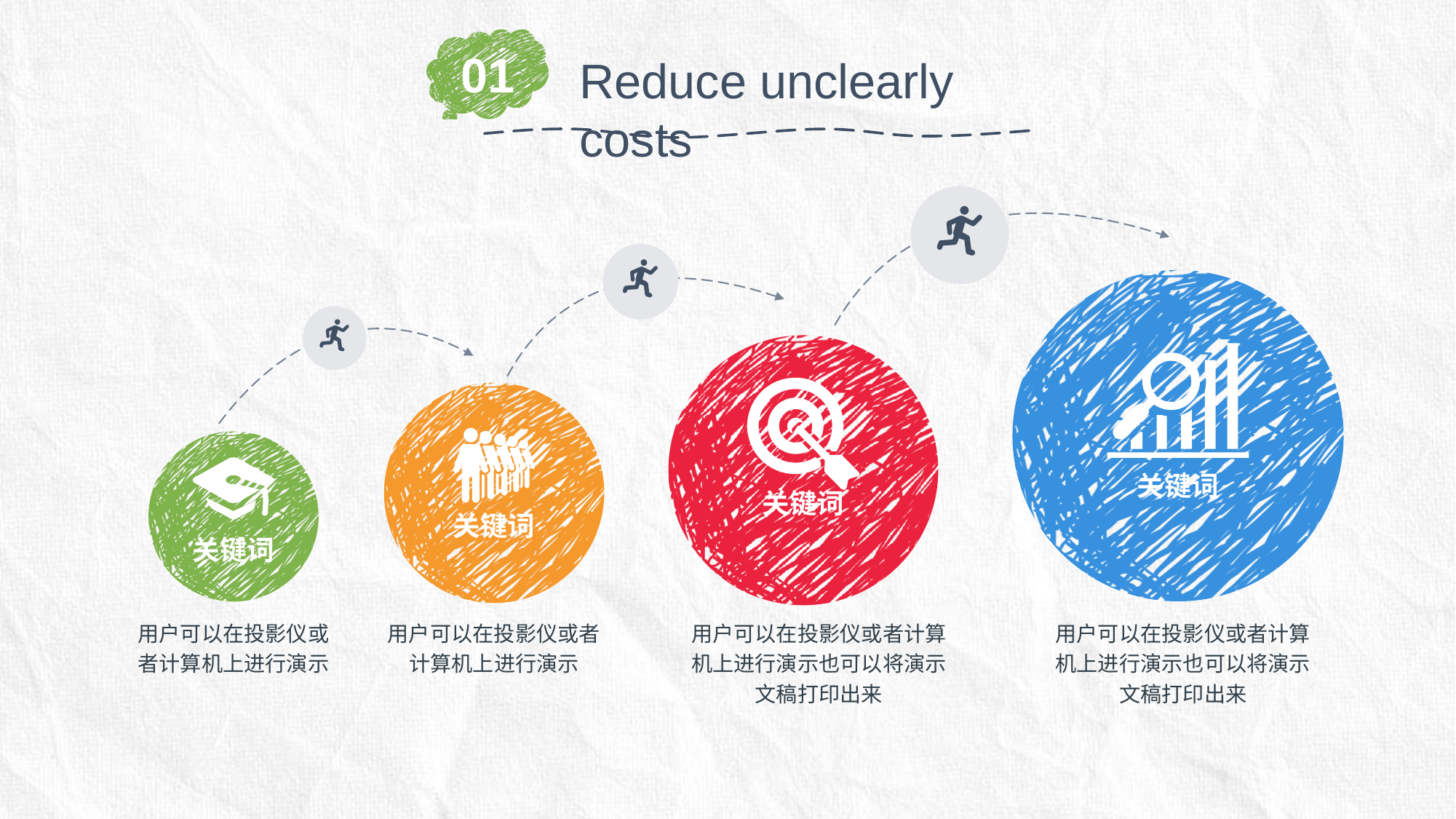

01
Reduce unclearly costs

关键词

关键词

关键词

关键词

用户可以在投影仪或者计算机上进行演示
用户可以在投影仪或者计算机上进行演示
用户可以在投影仪或者计算机上进行演示也可以将演示文稿打印出来
用户可以在投影仪或者计算机上进行演示也可以将演示文稿打印出来